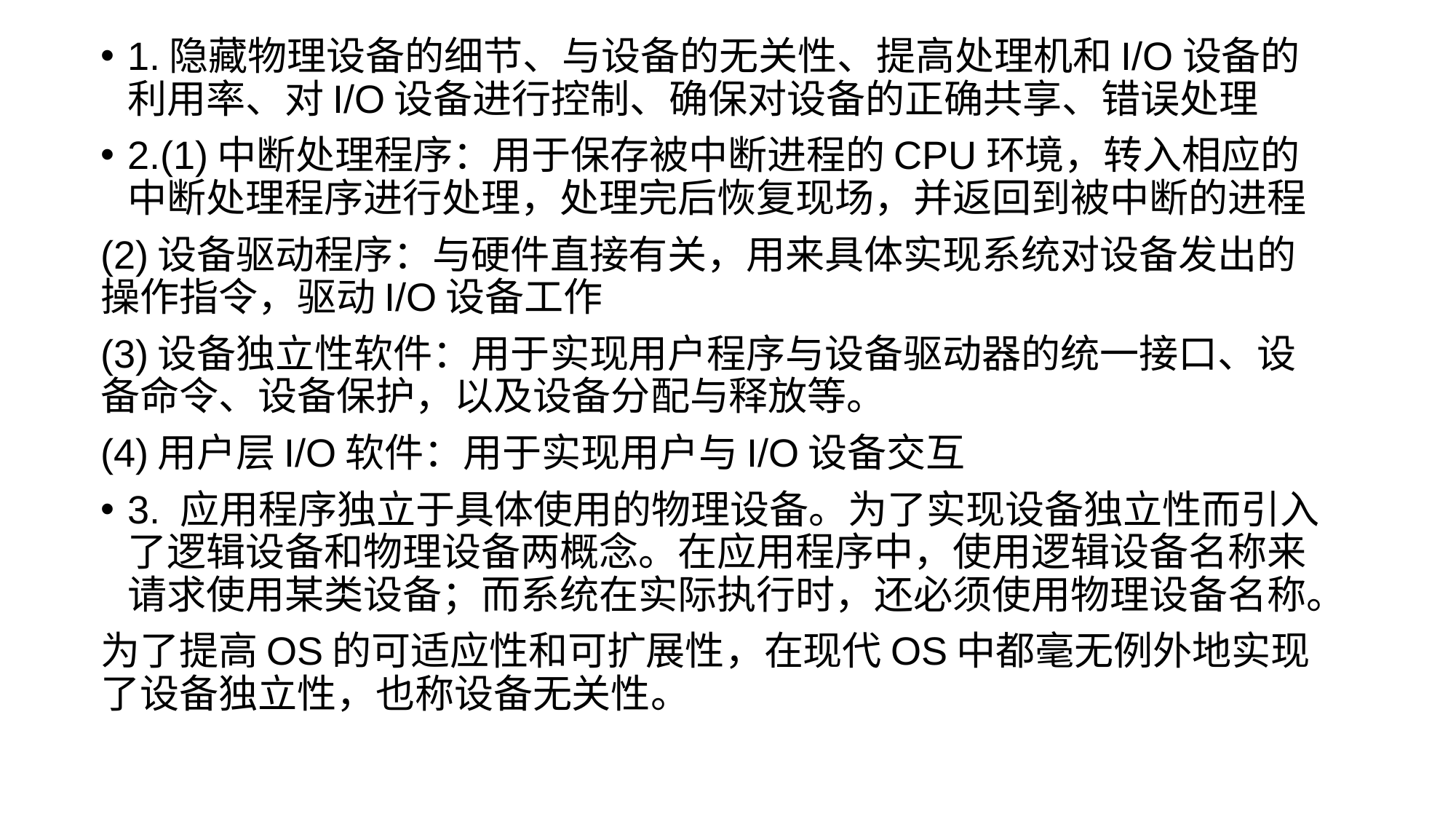

1.隐藏物理设备的细节、与设备的无关性、提高处理机和I/O设备的利用率、对I/O设备进行控制、确保对设备的正确共享、错误处理
2.(1)中断处理程序：用于保存被中断进程的CPU环境，转入相应的中断处理程序进行处理，处理完后恢复现场，并返回到被中断的进程
(2)设备驱动程序：与硬件直接有关，用来具体实现系统对设备发出的操作指令，驱动I/O设备工作
(3)设备独立性软件：用于实现用户程序与设备驱动器的统一接口、设备命令、设备保护，以及设备分配与释放等。
(4)用户层I/O软件：用于实现用户与I/O设备交互
3. 应用程序独立于具体使用的物理设备。为了实现设备独立性而引入了逻辑设备和物理设备两概念。在应用程序中，使用逻辑设备名称来请求使用某类设备；而系统在实际执行时，还必须使用物理设备名称。
为了提高OS的可适应性和可扩展性，在现代OS中都毫无例外地实现了设备独立性，也称设备无关性。